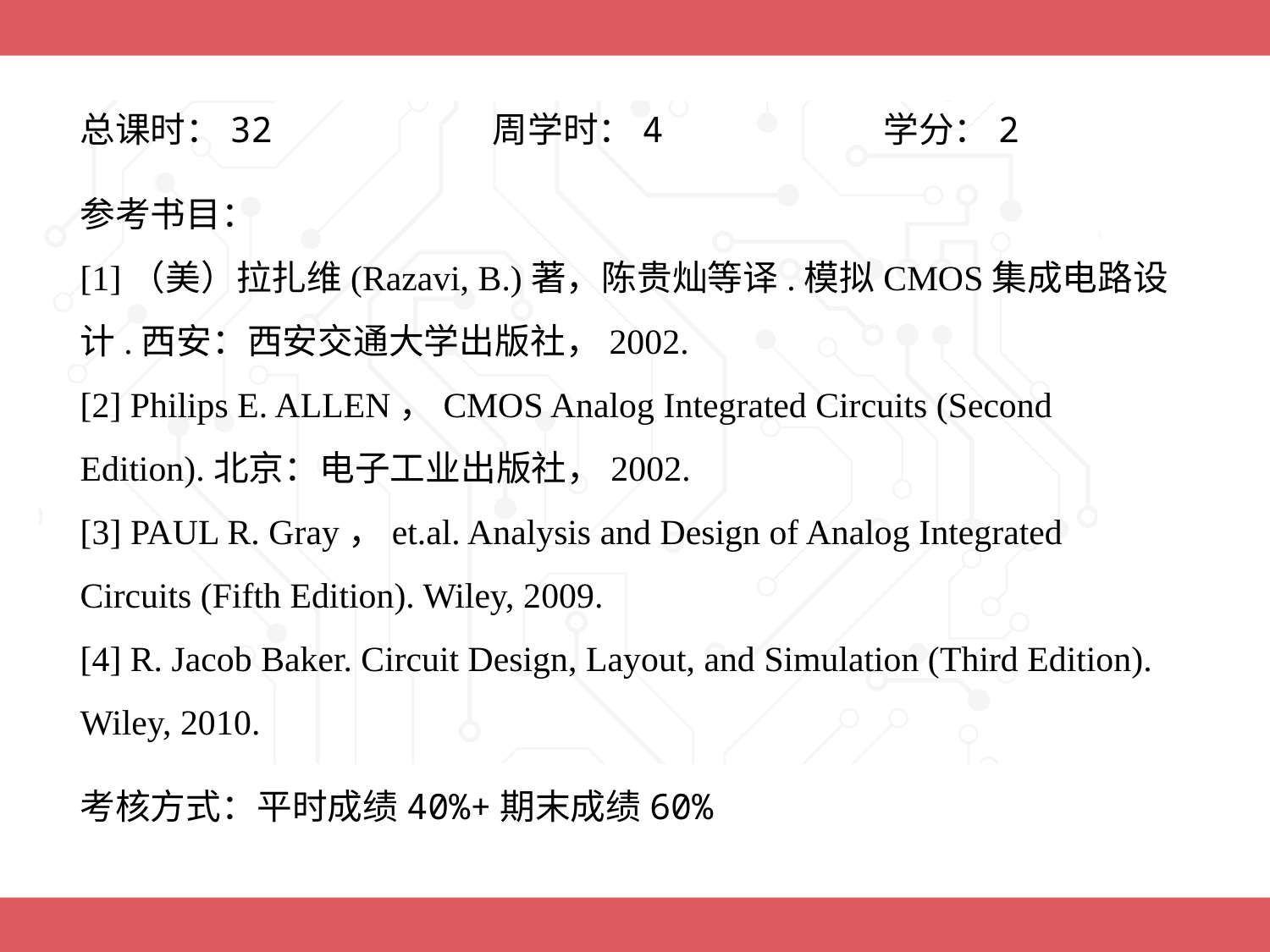

总课时：32          周学时：4          学分：2

参考书目：
[1]（美）拉扎维(Razavi, B.)著，陈贵灿等译.模拟CMOS集成电路设计.西安：西安交通大学出版社，2002.
[2] Philips E. ALLEN，CMOS Analog Integrated Circuits (Second Edition).北京：电子工业出版社，2002.
[3] PAUL R. Gray，et.al. Analysis and Design of Analog Integrated Circuits (Fifth Edition). Wiley, 2009.
[4] R. Jacob Baker. Circuit Design, Layout, and Simulation (Third Edition). Wiley, 2010.

考核方式：平时成绩40%+期末成绩60%